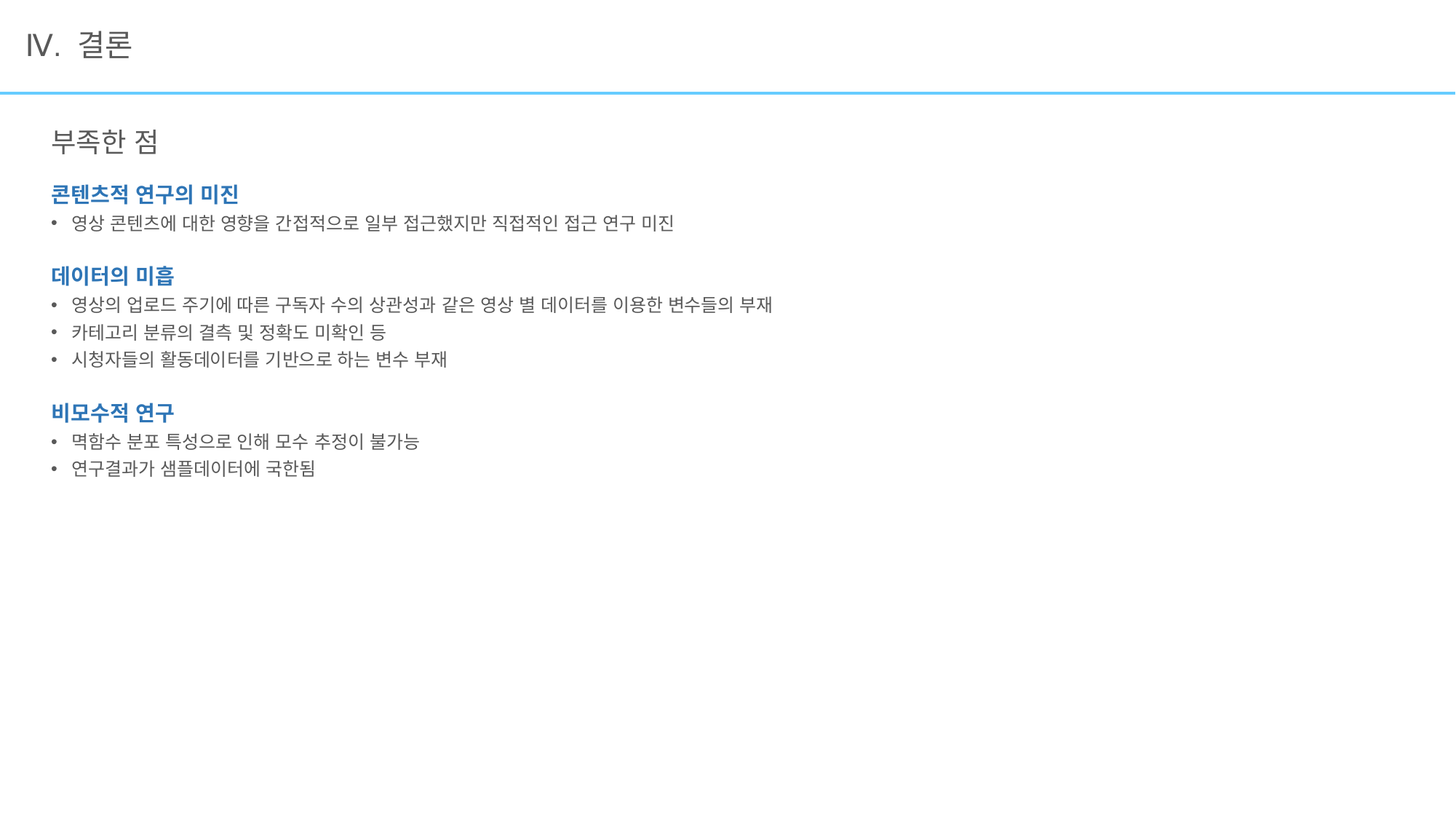

# Ⅳ. 결론
부족한 점
콘텐츠적 연구의 미진
영상 콘텐츠에 대한 영향을 간접적으로 일부 접근했지만 직접적인 접근 연구 미진

데이터의 미흡
영상의 업로드 주기에 따른 구독자 수의 상관성과 같은 영상 별 데이터를 이용한 변수들의 부재
카테고리 분류의 결측 및 정확도 미확인 등
시청자들의 활동데이터를 기반으로 하는 변수 부재

비모수적 연구
멱함수 분포 특성으로 인해 모수 추정이 불가능
연구결과가 샘플데이터에 국한됨